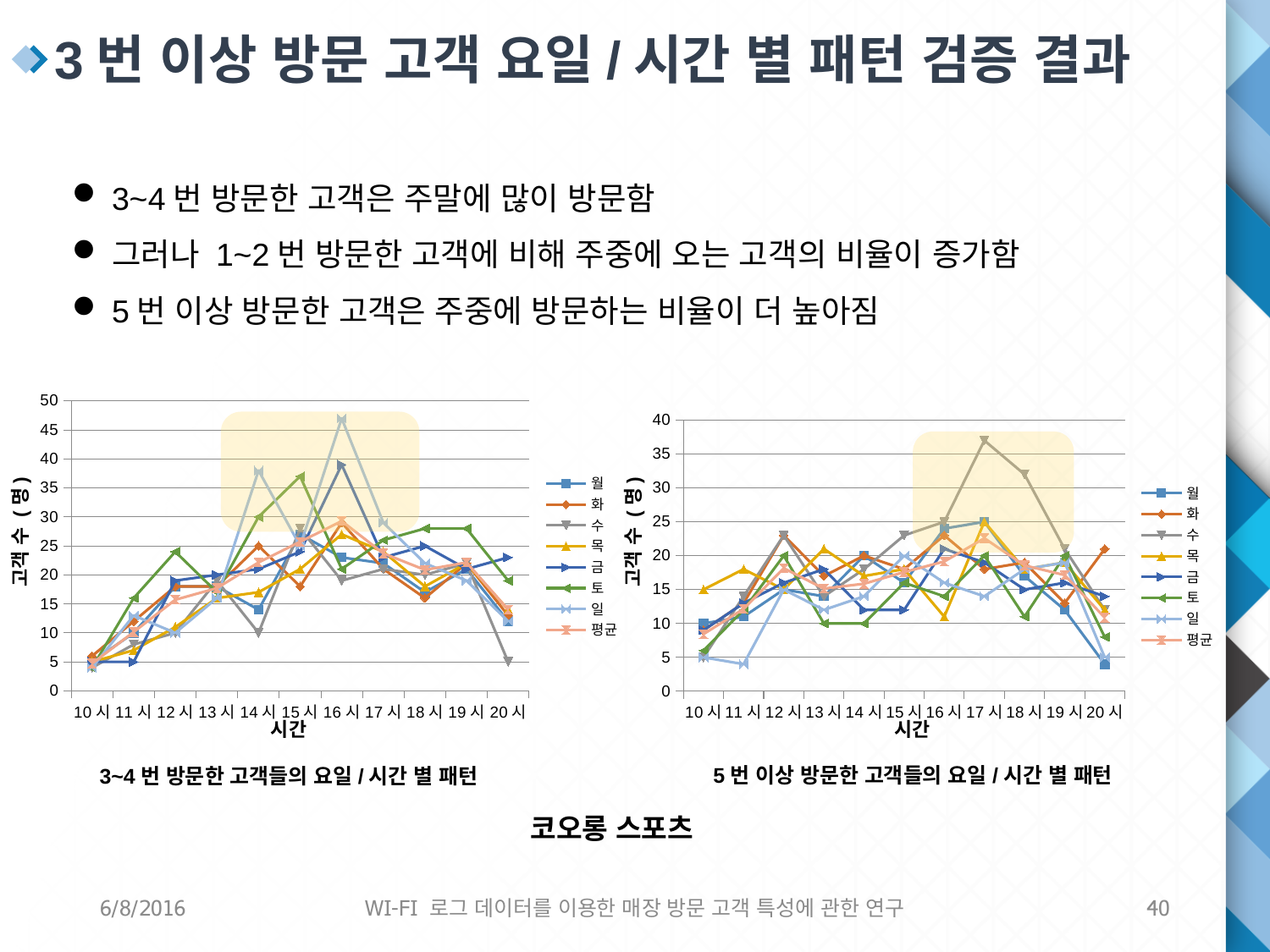

3번 이상 방문 고객 요일/시간 별 패턴 검증 결과

3~4번 방문한 고객은 주말에 많이 방문함
그러나 1~2번 방문한 고객에 비해 주중에 오는 고객의 비율이 증가함
5번 이상 방문한 고객은 주중에 방문하는 비율이 더 높아짐

### Chart

| Category | 월 | 화 | 수 | 목 | 금 | 토 | 일 | 평균 |
|---|---|---|---|---|---|---|---|---|
| 10시 | 5.0 | 6.0 | 4.0 | 5.0 | 5.0 | 4.0 | 4.0 | 4.714285714285714 |
| 11시 | 10.0 | 12.0 | 8.0 | 7.0 | 5.0 | 16.0 | 13.0 | 10.142857142857142 |
| 12시 | 18.0 | 18.0 | 10.0 | 11.0 | 19.0 | 24.0 | 10.0 | 15.714285714285714 |
| 13시 | 18.0 | 18.0 | 19.0 | 16.0 | 20.0 | 17.0 | 16.0 | 17.714285714285715 |
| 14시 | 14.0 | 25.0 | 10.0 | 17.0 | 21.0 | 30.0 | 38.0 | 22.142857142857142 |
| 15시 | 27.0 | 18.0 | 28.0 | 21.0 | 24.0 | 37.0 | 25.0 | 25.714285714285715 |
| 16시 | 23.0 | 29.0 | 19.0 | 27.0 | 39.0 | 21.0 | 47.0 | 29.285714285714285 |
| 17시 | 22.0 | 21.0 | 21.0 | 24.0 | 23.0 | 26.0 | 29.0 | 23.714285714285715 |
| 18시 | 17.0 | 16.0 | 20.0 | 18.0 | 25.0 | 28.0 | 22.0 | 20.857142857142858 |
| 19시 | 21.0 | 22.0 | 22.0 | 22.0 | 21.0 | 28.0 | 19.0 | 22.142857142857142 |
| 20시 | 12.0 | 13.0 | 5.0 | 14.0 | 23.0 | 19.0 | 12.0 | 14.0 |

### Chart

| Category | 월 | 화 | 수 | 목 | 금 | 토 | 일 | 평균 |
|---|---|---|---|---|---|---|---|---|
| 10시 | 10.0 | 9.0 | 5.0 | 15.0 | 9.0 | 6.0 | 5.0 | 8.428571428571429 |
| 11시 | 11.0 | 13.0 | 14.0 | 18.0 | 13.0 | 12.0 | 4.0 | 12.142857142857142 |
| 12시 | 15.0 | 23.0 | 23.0 | 15.0 | 16.0 | 20.0 | 15.0 | 18.142857142857142 |
| 13시 | 14.0 | 17.0 | 14.0 | 21.0 | 18.0 | 10.0 | 12.0 | 15.142857142857142 |
| 14시 | 20.0 | 20.0 | 18.0 | 17.0 | 12.0 | 10.0 | 14.0 | 15.857142857142858 |
| 15시 | 16.0 | 18.0 | 23.0 | 18.0 | 12.0 | 16.0 | 20.0 | 17.571428571428573 |
| 16시 | 24.0 | 23.0 | 25.0 | 11.0 | 21.0 | 14.0 | 16.0 | 19.142857142857142 |
| 17시 | 25.0 | 18.0 | 37.0 | 25.0 | 19.0 | 20.0 | 14.0 | 22.571428571428573 |
| 18시 | 17.0 | 19.0 | 32.0 | 18.0 | 15.0 | 11.0 | 18.0 | 18.571428571428573 |
| 19시 | 12.0 | 13.0 | 21.0 | 19.0 | 16.0 | 20.0 | 19.0 | 17.142857142857142 |
| 20시 | 4.0 | 21.0 | 12.0 | 12.0 | 14.0 | 8.0 | 5.0 | 10.857142857142858 |

고객 수 (명)
고객 수 (명)
시간
시간
5번 이상 방문한 고객들의 요일/시간 별 패턴
3~4번 방문한 고객들의 요일/시간 별 패턴
코오롱 스포츠
6/8/2016
WI-FI 로그 데이터를 이용한 매장 방문 고객 특성에 관한 연구
40